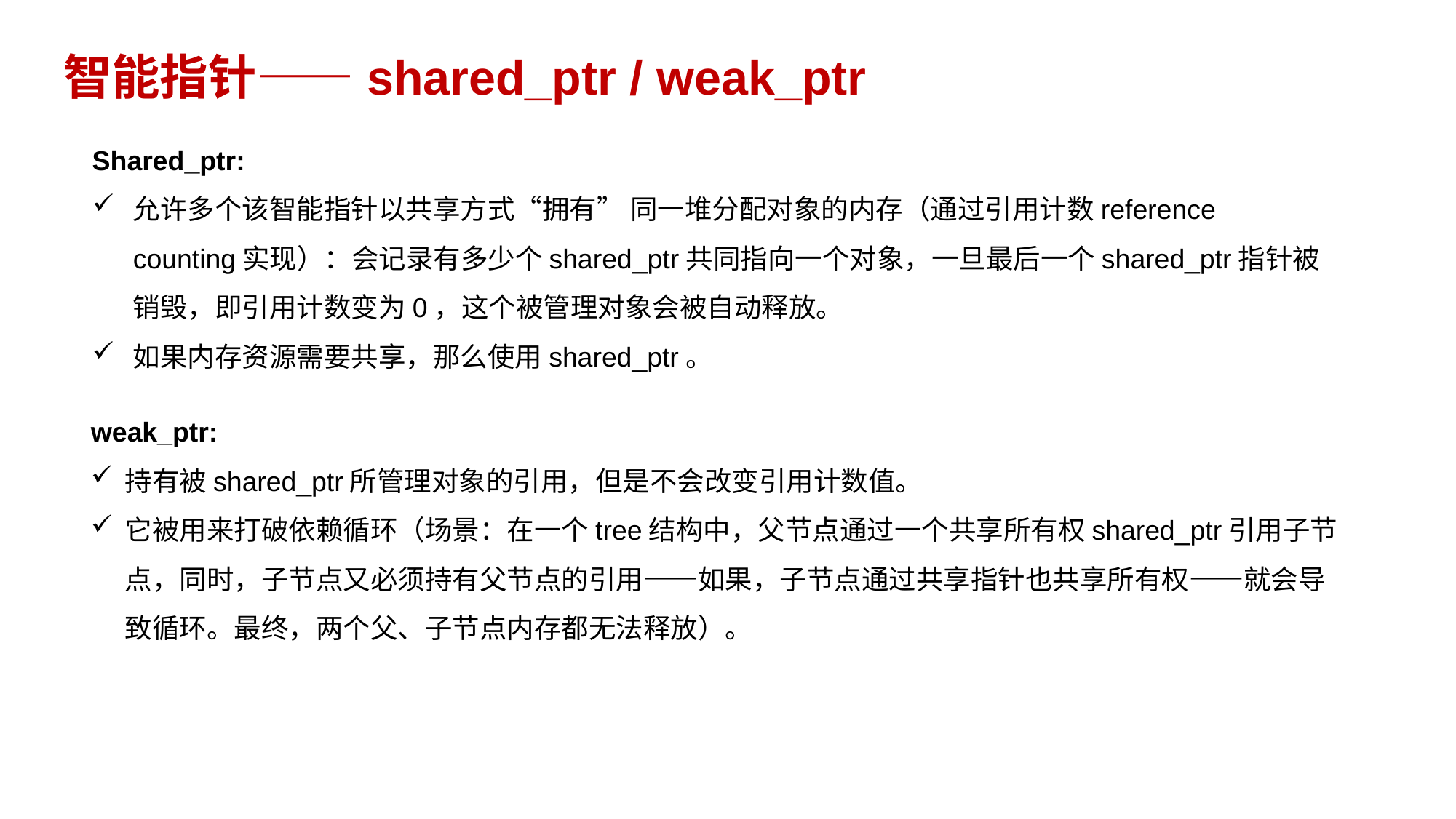

# 智能指针——shared_ptr / weak_ptr
Shared_ptr:
允许多个该智能指针以共享方式“拥有” 同一堆分配对象的内存（通过引用计数reference counting实现）：会记录有多少个shared_ptr共同指向一个对象，一旦最后一个shared_ptr指针被销毁，即引用计数变为0，这个被管理对象会被自动释放。
如果内存资源需要共享，那么使用shared_ptr。
weak_ptr:
持有被shared_ptr所管理对象的引用，但是不会改变引用计数值。
它被用来打破依赖循环（场景：在一个tree结构中，父节点通过一个共享所有权shared_ptr引用子节点，同时，子节点又必须持有父节点的引用——如果，子节点通过共享指针也共享所有权——就会导致循环。最终，两个父、子节点内存都无法释放）。